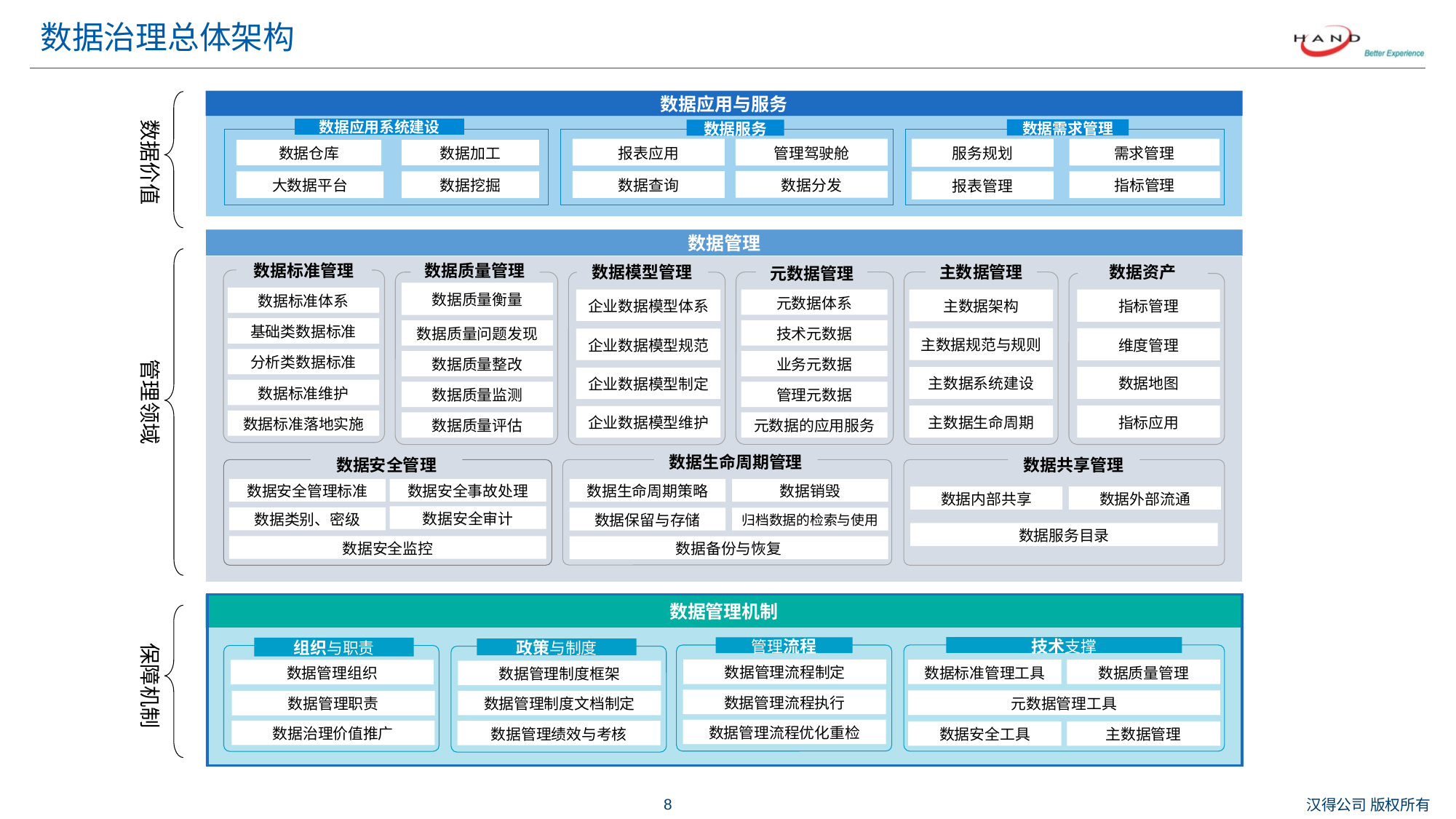

# 数据治理总体架构
数据应用与服务

数据应用系统建设
数据需求管理
服务规划
需求管理
指标管理
报表管理
数据服务

报表应用
管理驾驶舱
数据仓库
数据分发
数据查询
大数据平台

数据价值
数据加工
数据挖掘
数据管理

管理领域

数据质量管理

数据质量衡量
数据质量问题发现
数据质量整改
数据质量监测
数据质量评估
数据标准管理

数据标准体系
基础类数据标准
分析类数据标准
数据标准维护
数据标准落地实施
数据模型管理

企业数据模型体系
企业数据模型规范
企业数据模型制定
企业数据模型维护
元数据管理

元数据体系
技术元数据
业务元数据
管理元数据
元数据的应用服务
主数据管理

主数据架构
主数据规范与规则
主数据系统建设
主数据生命周期
数据资产

指标管理
维度管理
数据地图
指标应用
数据生命周期管理

数据生命周期策略
数据销毁
数据保留与存储
归档数据的检索与使用
数据备份与恢复
数据共享管理

数据内部共享
数据外部流通
数据服务目录
数据安全管理

数据安全管理标准
数据安全事故处理
数据安全审计
数据类别、密级
数据安全监控

数据管理机制

保障机制
技术支撑
管理流程
组织与职责

数据管理组织
数据管理职责
数据治理价值推广
政策与制度

数据管理流程制定
数据标准管理工具
数据质量管理
元数据管理工具
数据安全工具
主数据管理
数据管理制度框架
数据管理流程执行
数据管理制度文档制定
数据管理流程优化重检
数据管理绩效与考核